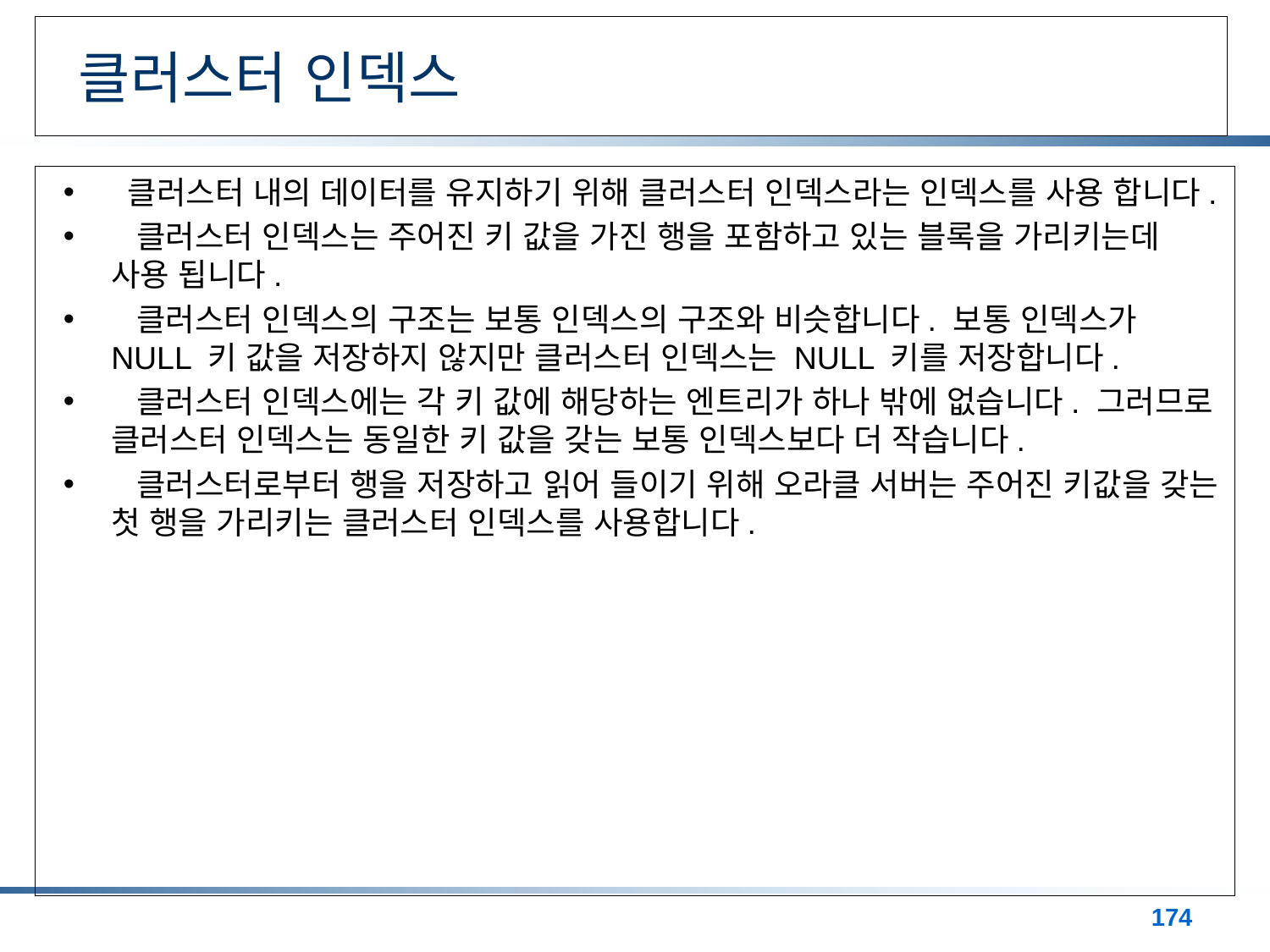

# 클러스터 인덱스
 클러스터 내의 데이터를 유지하기 위해 클러스터 인덱스라는 인덱스를 사용 합니다.
  클러스터 인덱스는 주어진 키 값을 가진 행을 포함하고 있는 블록을 가리키는데 사용 됩니다.
  클러스터 인덱스의 구조는 보통 인덱스의 구조와 비슷합니다. 보통 인덱스가 NULL 키 값을 저장하지 않지만 클러스터 인덱스는 NULL 키를 저장합니다.
  클러스터 인덱스에는 각 키 값에 해당하는 엔트리가 하나 밖에 없습니다. 그러므로 클러스터 인덱스는 동일한 키 값을 갖는 보통 인덱스보다 더 작습니다.
  클러스터로부터 행을 저장하고 읽어 들이기 위해 오라클 서버는 주어진 키값을 갖는 첫 행을 가리키는 클러스터 인덱스를 사용합니다.